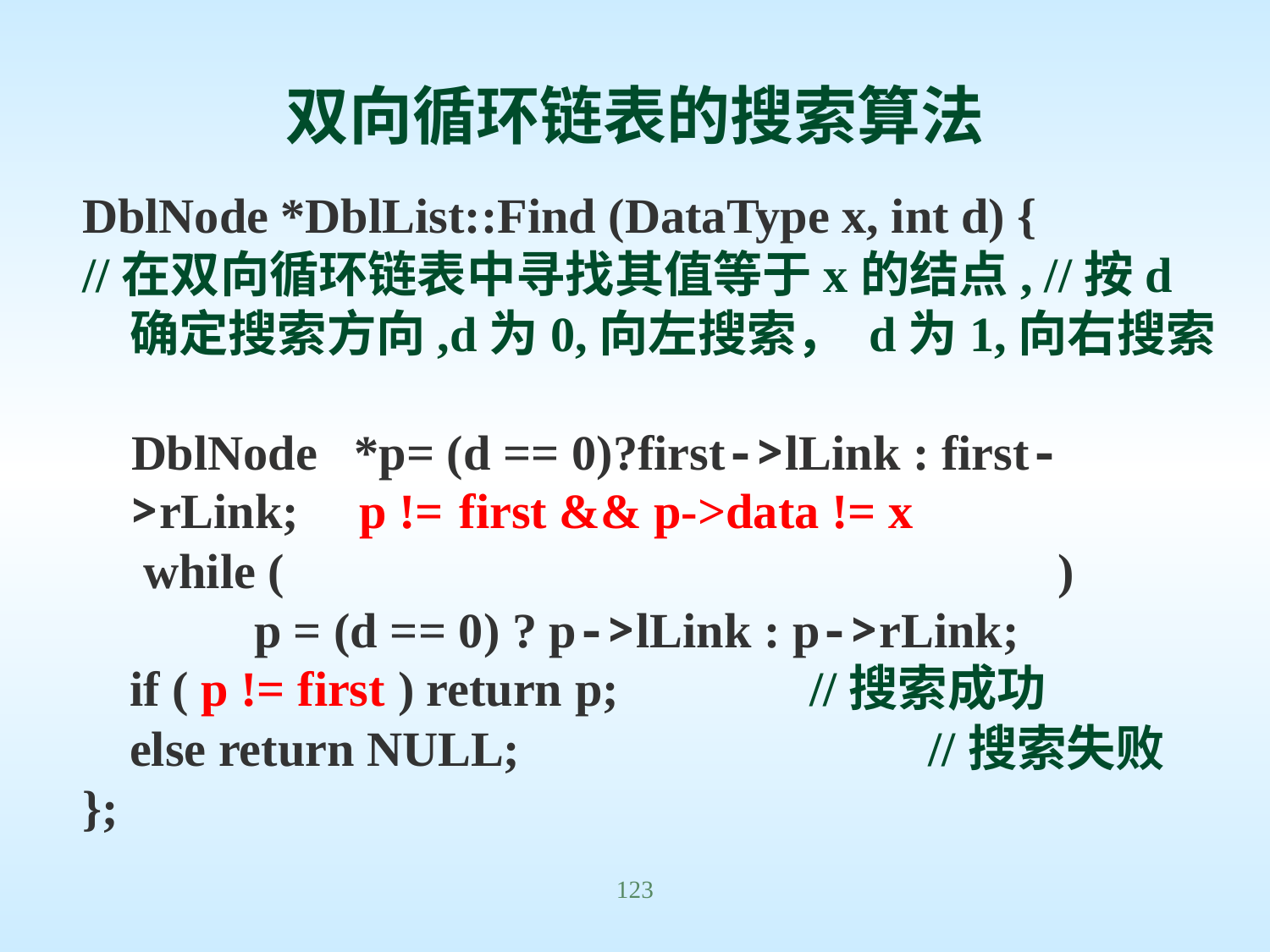

# 双向循环链表的搜索算法
DblNode *DblList::Find (DataType x, int d) {
//在双向循环链表中寻找其值等于x的结点, //按d确定搜索方向,d为0,向左搜索， d为1,向右搜索

    DblNode   *p= (d == 0)?first->lLink : first->rLink;
     while (                                                               )
              p = (d == 0) ? p->lLink : p->rLink;
	if ( p != first ) return p;	              //搜索成功
	else return NULL;			   //搜索失败
};
p != first && p->data != x
123